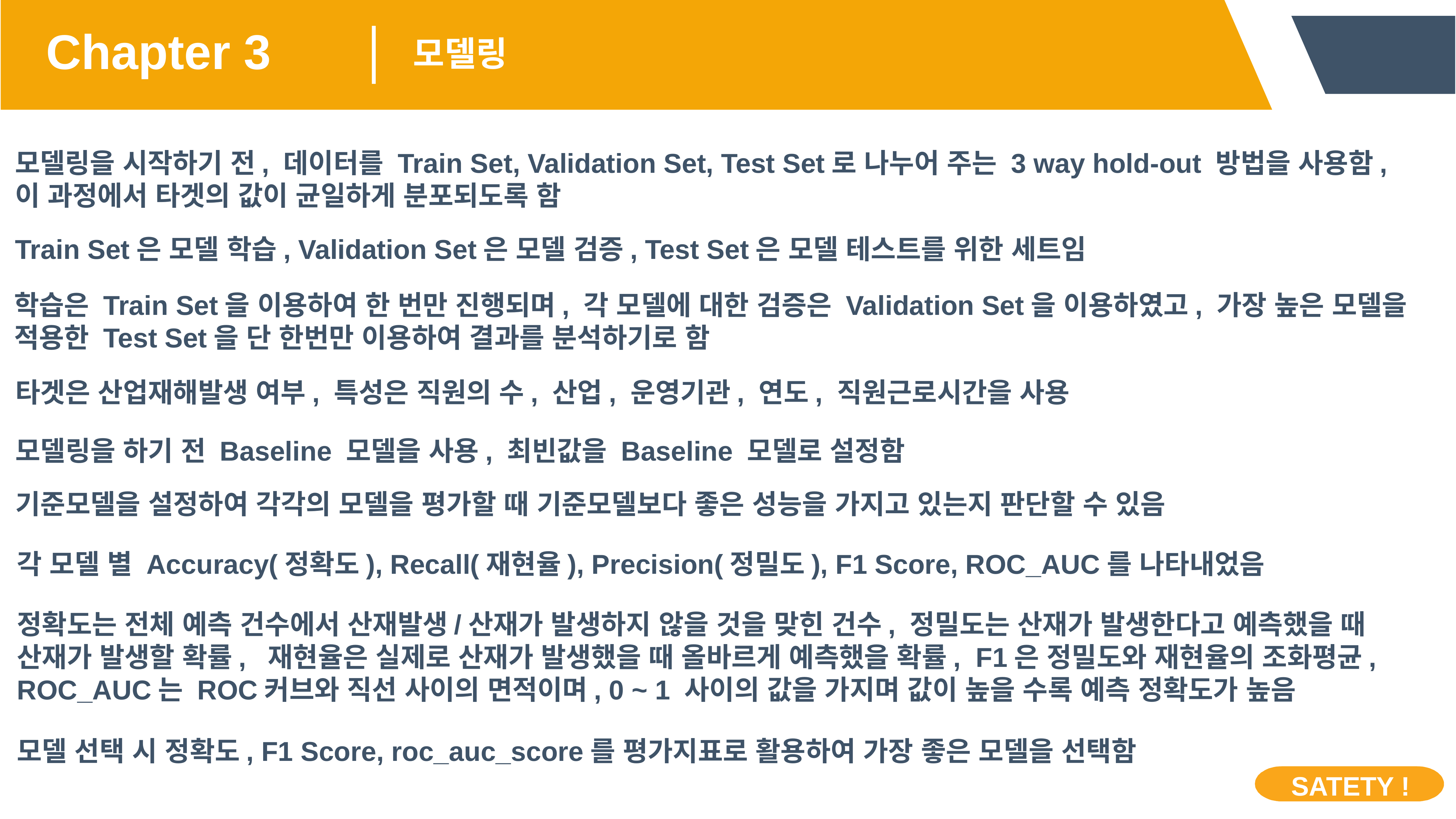

Chapter 3

모델링
모델링을 시작하기 전, 데이터를 Train Set, Validation Set, Test Set로 나누어 주는 3 way hold-out 방법을 사용함, 이 과정에서 타겟의 값이 균일하게 분포되도록 함
Train Set은 모델 학습, Validation Set은 모델 검증, Test Set은 모델 테스트를 위한 세트임
학습은 Train Set을 이용하여 한 번만 진행되며, 각 모델에 대한 검증은 Validation Set을 이용하였고, 가장 높은 모델을 적용한 Test Set을 단 한번만 이용하여 결과를 분석하기로 함
타겟은 산업재해발생 여부, 특성은 직원의 수, 산업, 운영기관, 연도, 직원근로시간을 사용
모델링을 하기 전 Baseline 모델을 사용, 최빈값을 Baseline 모델로 설정함
기준모델을 설정하여 각각의 모델을 평가할 때 기준모델보다 좋은 성능을 가지고 있는지 판단할 수 있음
각 모델 별 Accuracy(정확도), Recall(재현율), Precision(정밀도), F1 Score, ROC_AUC를 나타내었음
정확도는 전체 예측 건수에서 산재발생/산재가 발생하지 않을 것을 맞힌 건수, 정밀도는 산재가 발생한다고 예측했을 때
산재가 발생할 확률,  재현율은 실제로 산재가 발생했을 때 올바르게 예측했을 확률,  F1은 정밀도와 재현율의 조화평균,  ROC_AUC는 ROC커브와 직선 사이의 면적이며, 0 ~ 1 사이의 값을 가지며 값이 높을 수록 예측 정확도가 높음
모델 선택 시 정확도, F1 Score, roc_auc_score를 평가지표로 활용하여 가장 좋은 모델을 선택함

SATETY !